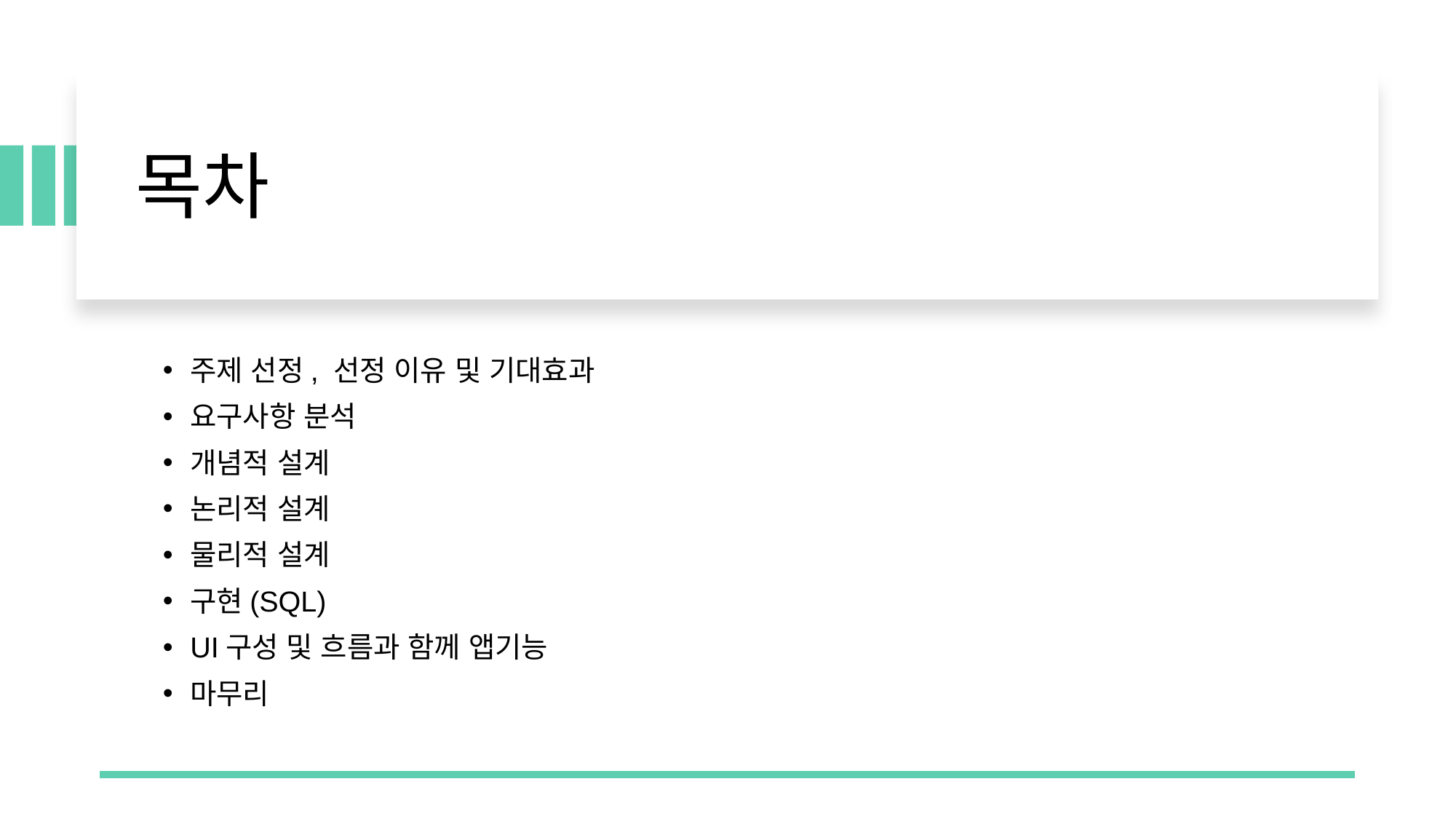

# 목차

주제 선정, 선정 이유 및 기대효과
요구사항 분석
개념적 설계
논리적 설계
물리적 설계
구현(SQL)
UI구성 및 흐름과 함께 앱기능
마무리